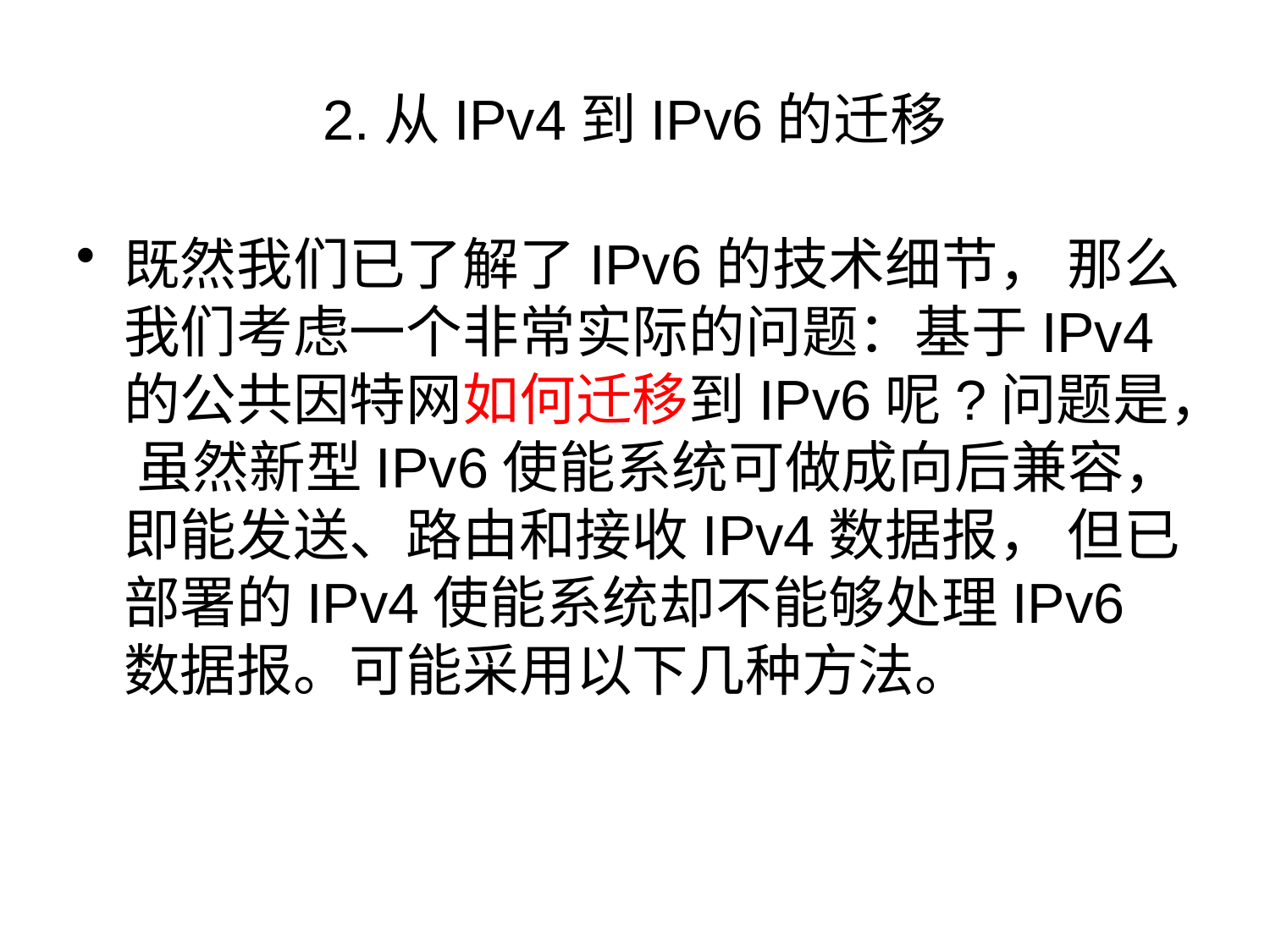

# 2.从IPv4到IPv6的迁移
既然我们已了解了IPv6的技术细节， 那么我们考虑一个非常实际的问题：基于IPv4的公共因特网如何迁移到IPv6呢?问题是， 虽然新型IPv6使能系统可做成向后兼容， 即能发送、路由和接收IPv4数据报， 但已部署的IPv4使能系统却不能够处理IPv6数据报。可能采用以下几种方法。